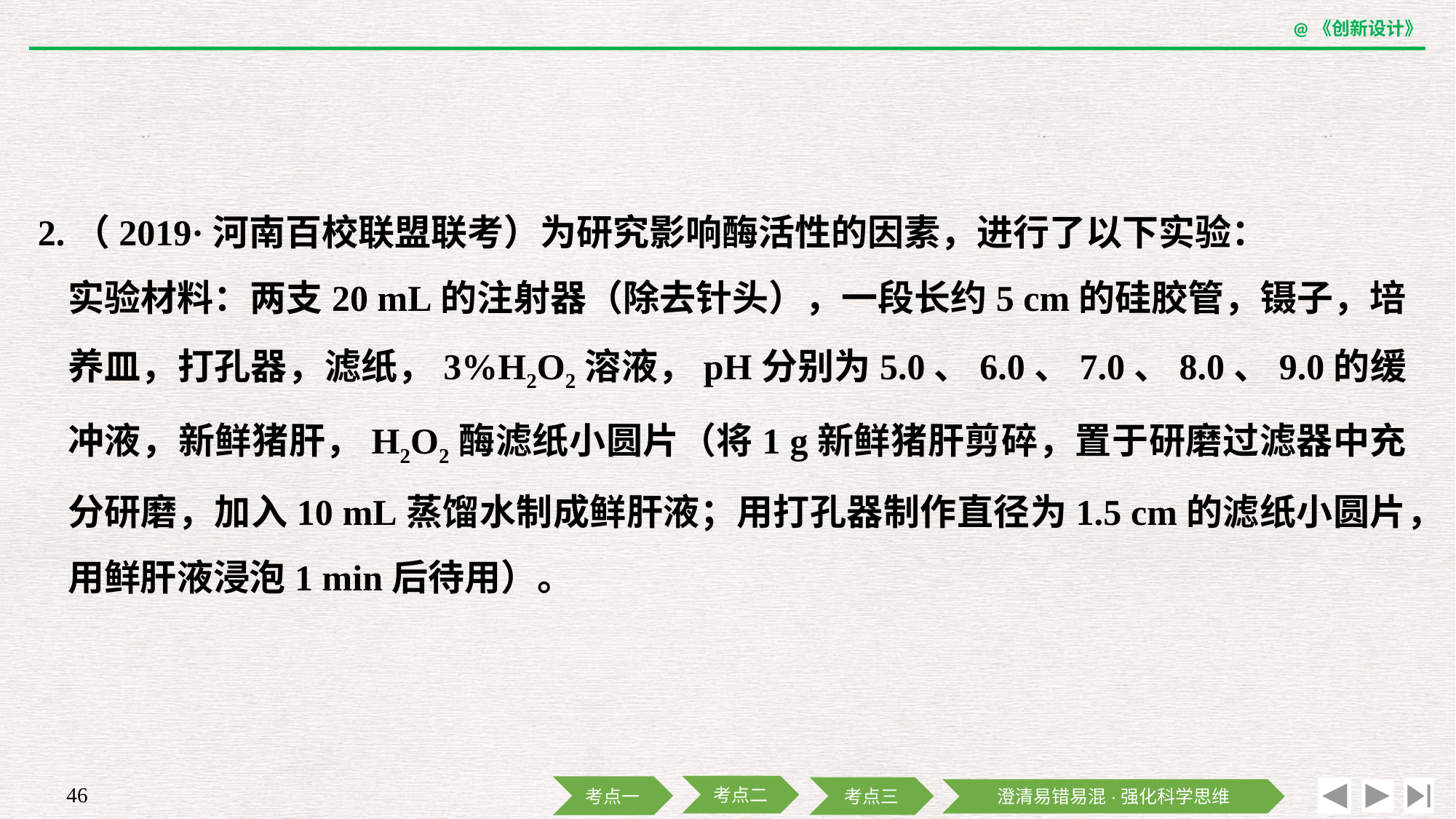

2.（2019·河南百校联盟联考）为研究影响酶活性的因素，进行了以下实验：
	实验材料：两支20 mL的注射器（除去针头），一段长约5 cm的硅胶管，镊子，培养皿，打孔器，滤纸，3%H2O2溶液，pH分别为5.0、6.0、7.0、8.0、9.0的缓冲液，新鲜猪肝，H2O2酶滤纸小圆片（将1 g新鲜猪肝剪碎，置于研磨过滤器中充分研磨，加入10 mL蒸馏水制成鲜肝液；用打孔器制作直径为1.5 cm的滤纸小圆片，用鲜肝液浸泡1 min后待用）。